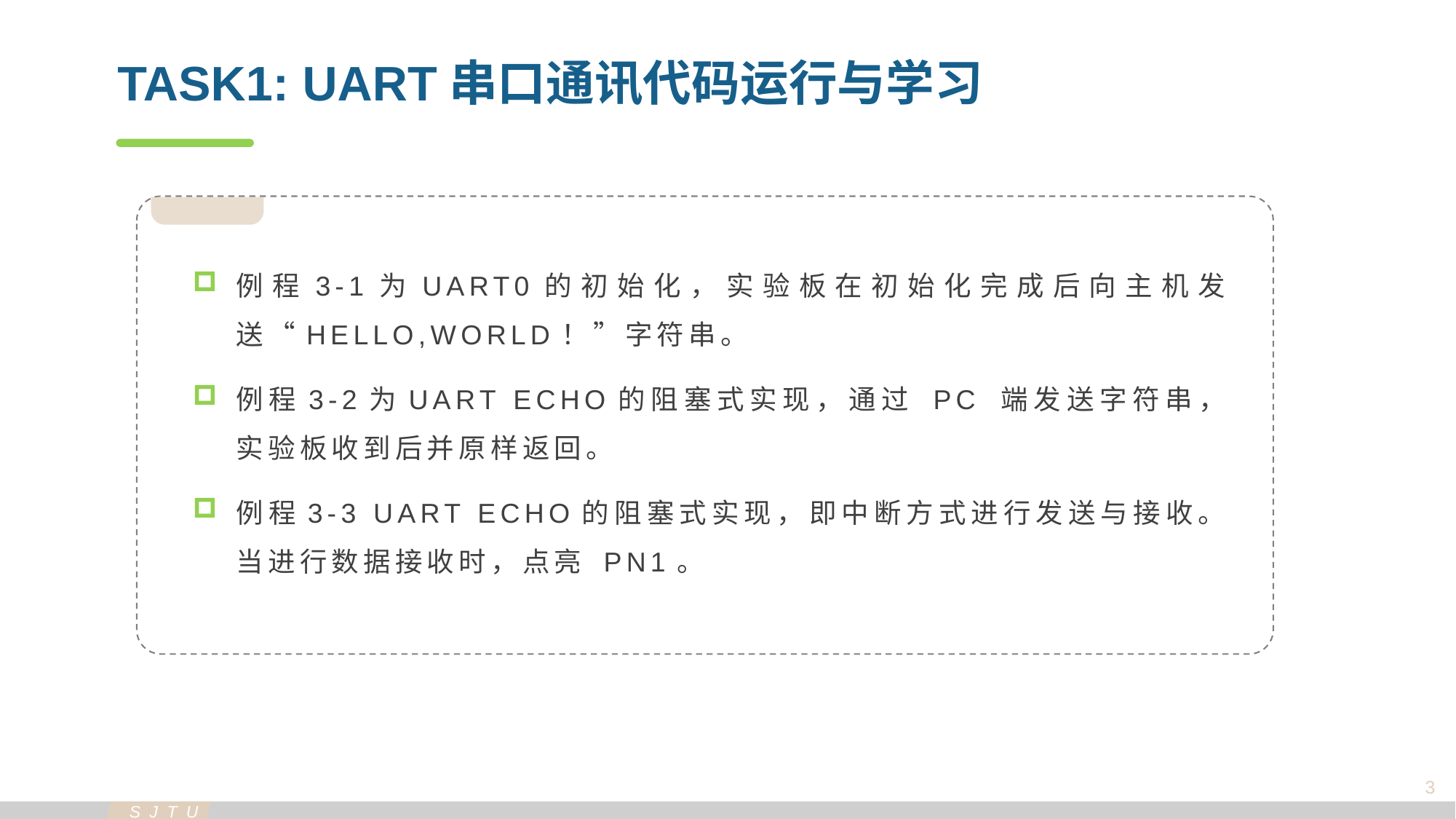

TASK1: UART串口通讯代码运行与学习

例程3-1为UART0的初始化，实验板在初始化完成后向主机发送“HELLO,WORLD！”字符串。
例程3-2为UART ECHO的阻塞式实现，通过 PC 端发送字符串，实验板收到后并原样返回。
例程3-3 UART ECHO的阻塞式实现，即中断方式进行发送与接收。当进行数据接收时，点亮 PN1。
3